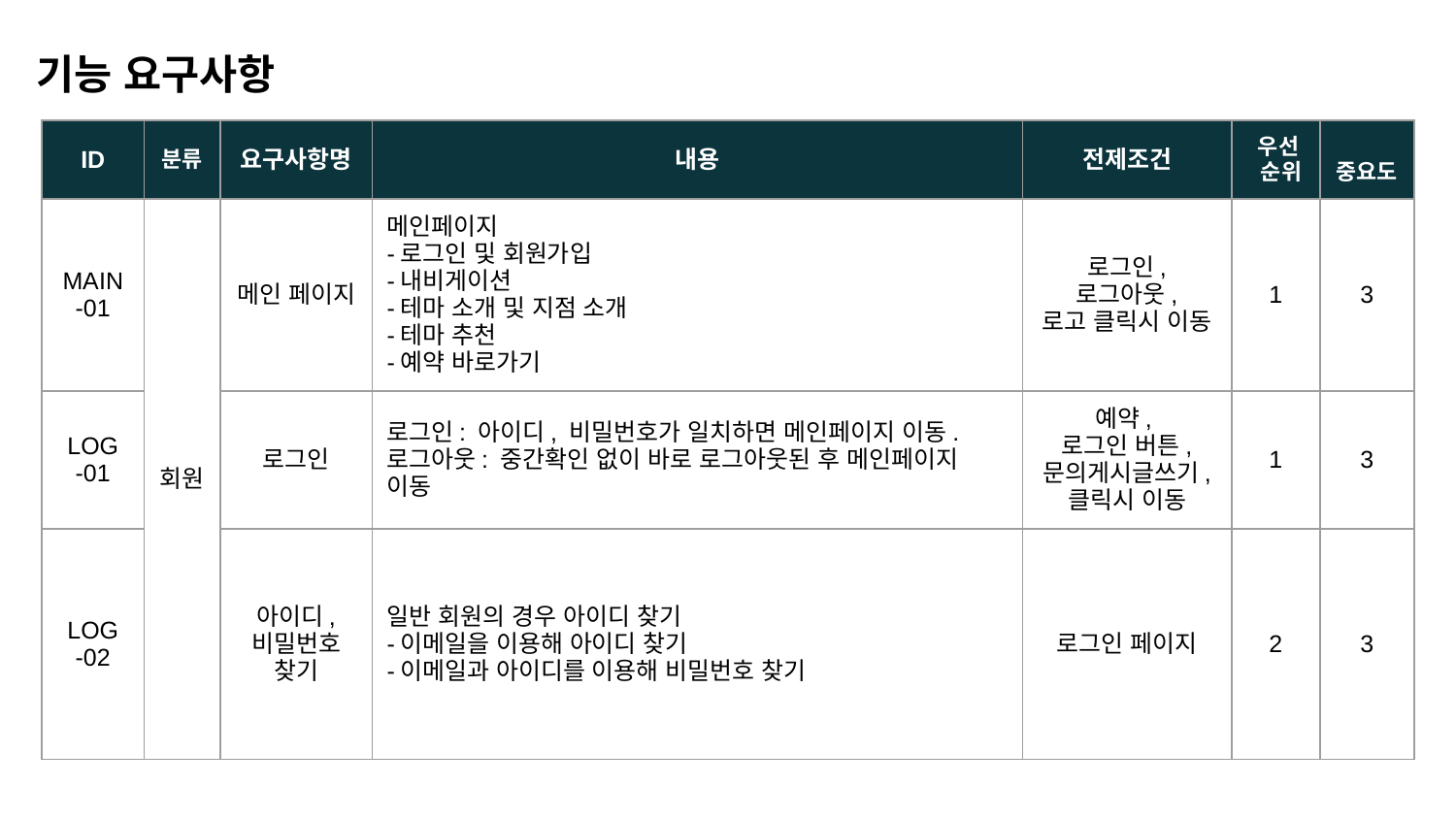

# 기능 요구사항
| ID | 분류 | 요구사항명 | 내용 | 전제조건 | 우선 순위 | 중요도 |
| --- | --- | --- | --- | --- | --- | --- |
| MAIN -01 | 회원 | 메인 페이지 | 메인페이지 -로그인 및 회원가입 -내비게이션 -테마 소개 및 지점 소개 -테마 추천 -예약 바로가기 | 로그인, 로그아웃, 로고 클릭시 이동 | 1 | 3 |
| LOG -01 |  | 로그인 | 로그인: 아이디, 비밀번호가 일치하면 메인페이지 이동. 로그아웃: 중간확인 없이 바로 로그아웃된 후 메인페이지 이동 | 예약, 로그인 버튼, 문의게시글쓰기, 클릭시 이동 | 1 | 3 |
| LOG -02 |  | 아이디, 비밀번호 찾기 | 일반 회원의 경우 아이디 찾기 -이메일을 이용해 아이디 찾기 -이메일과 아이디를 이용해 비밀번호 찾기 | 로그인 페이지 | 2 | 3 |